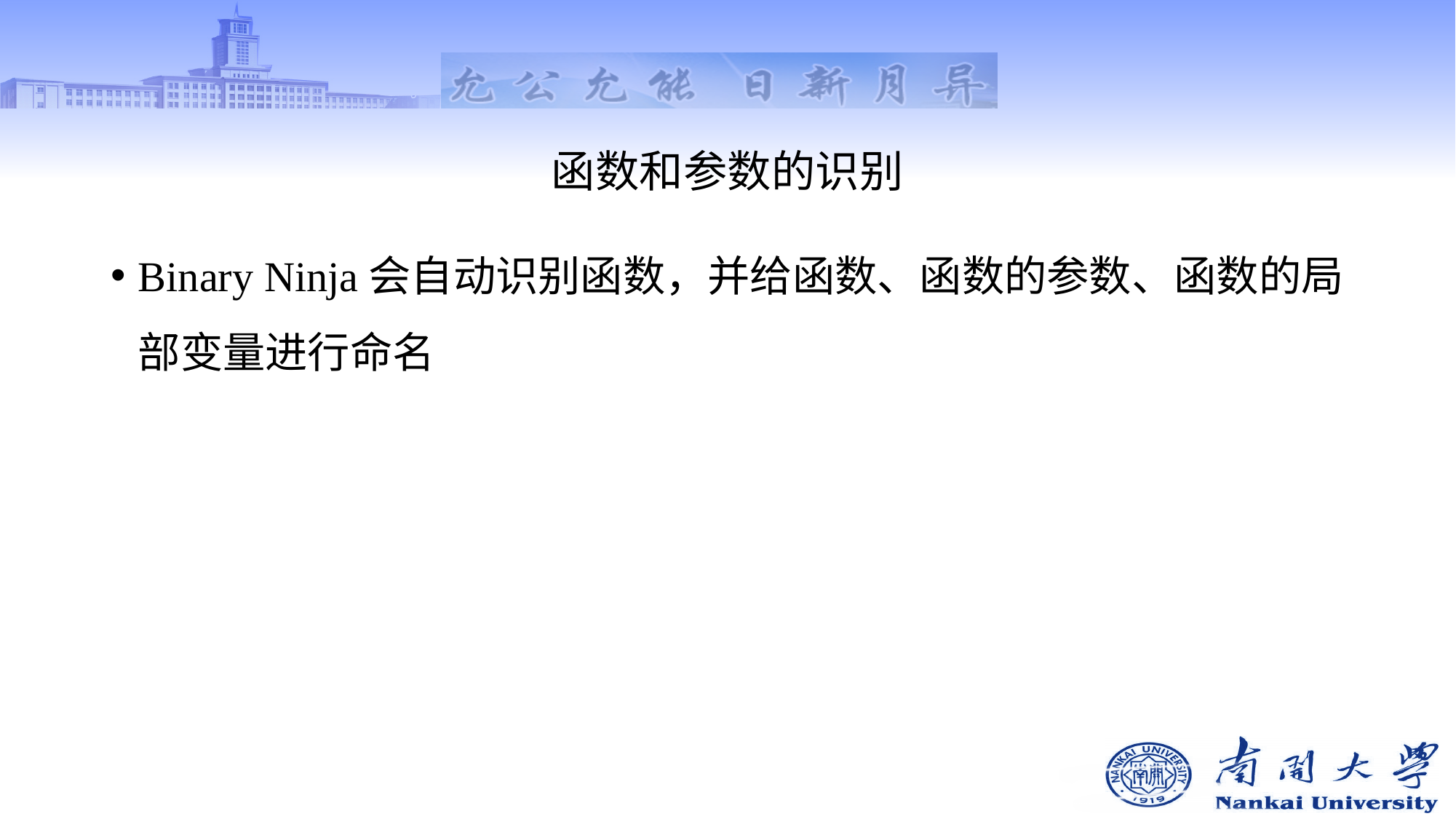

# 函数和参数的识别
Binary Ninja会自动识别函数，并给函数、函数的参数、函数的局部变量进行命名